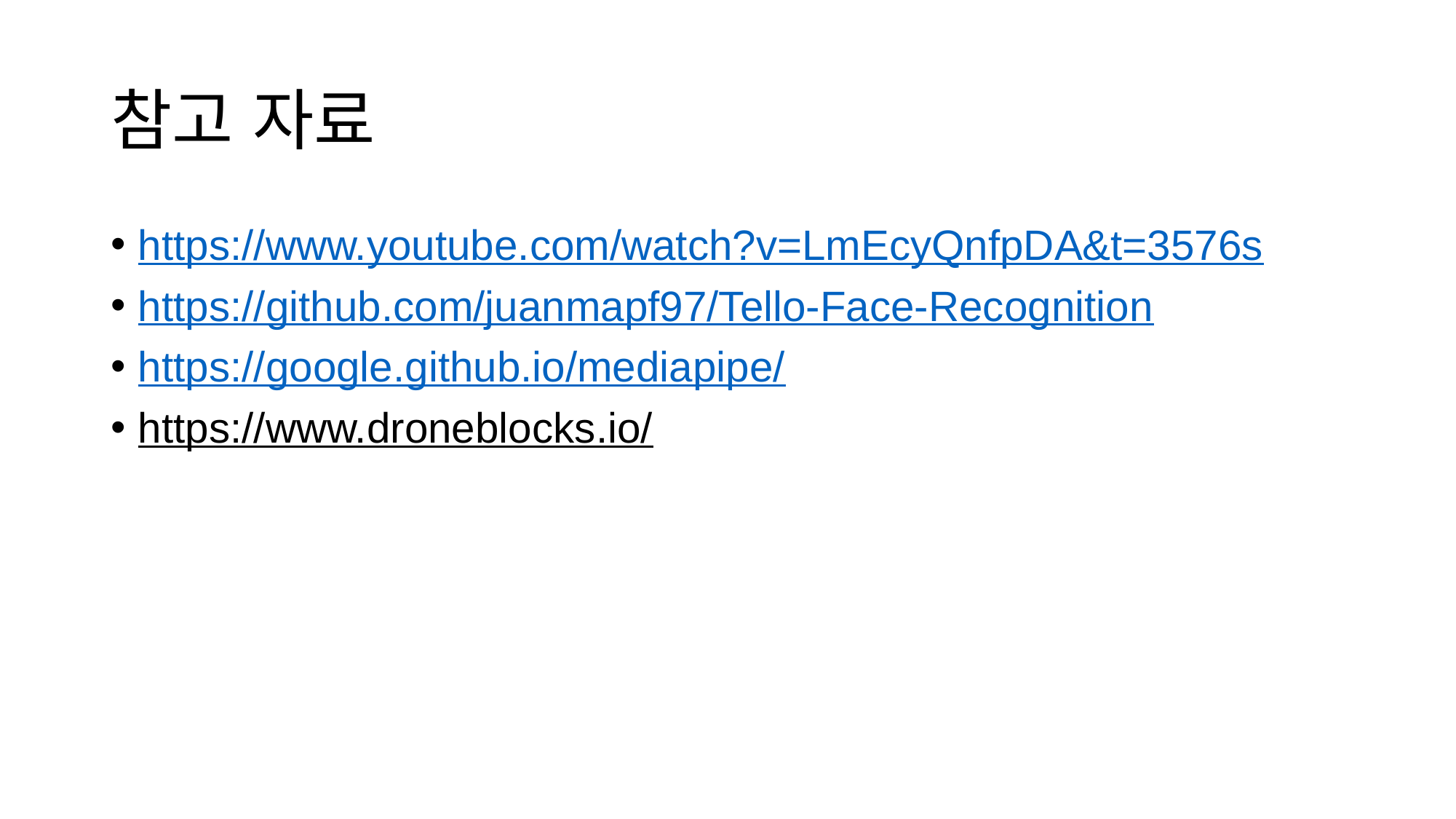

# 참고 자료
https://www.youtube.com/watch?v=LmEcyQnfpDA&t=3576s
https://github.com/juanmapf97/Tello-Face-Recognition
https://google.github.io/mediapipe/
https://www.droneblocks.io/